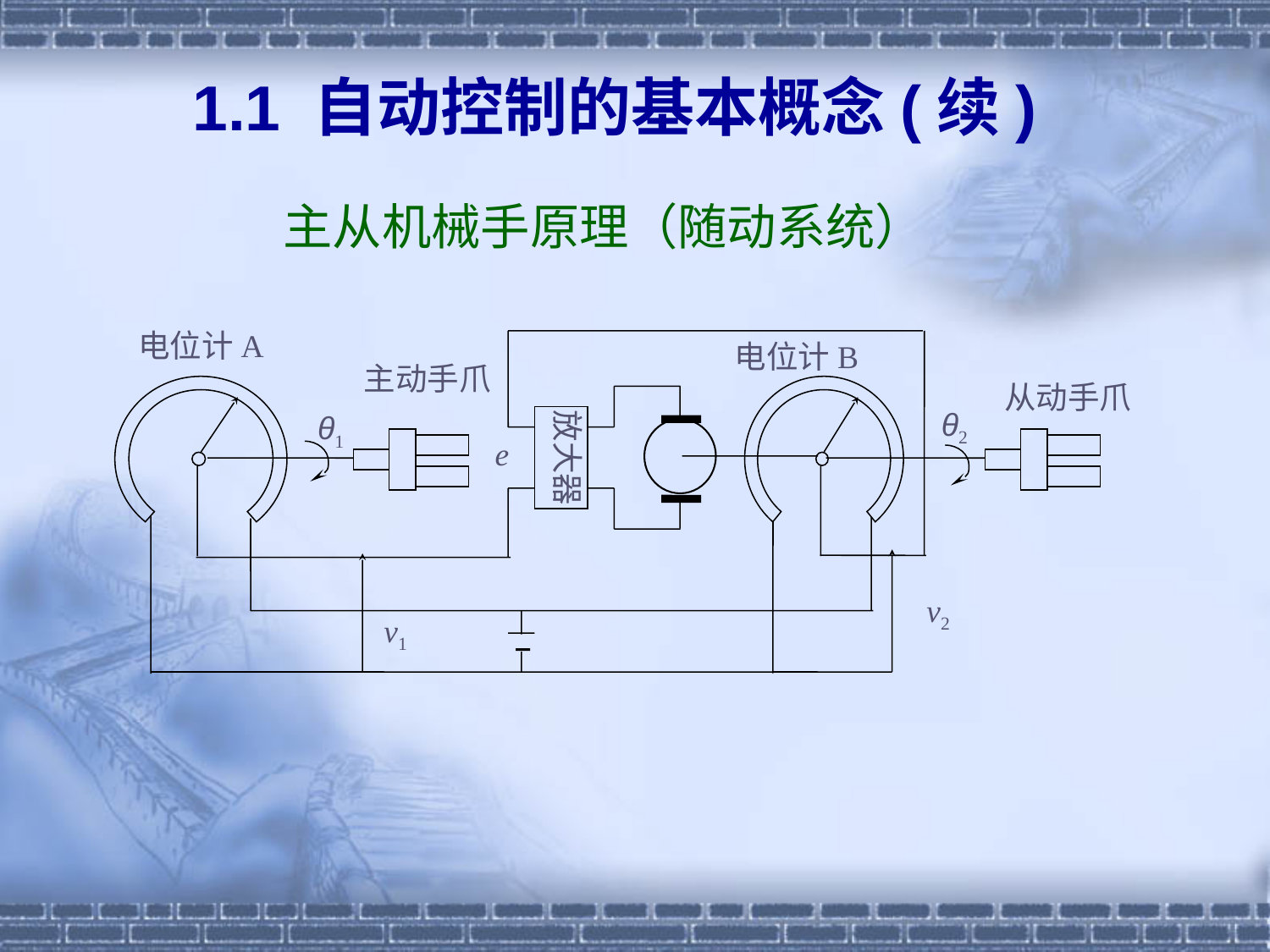

1.1 自动控制的基本概念(续)
# 主从机械手原理（随动系统）
电位计A

电位计B

主动手爪

从动手爪

θ2
放大器
θ1

e

v2

v1